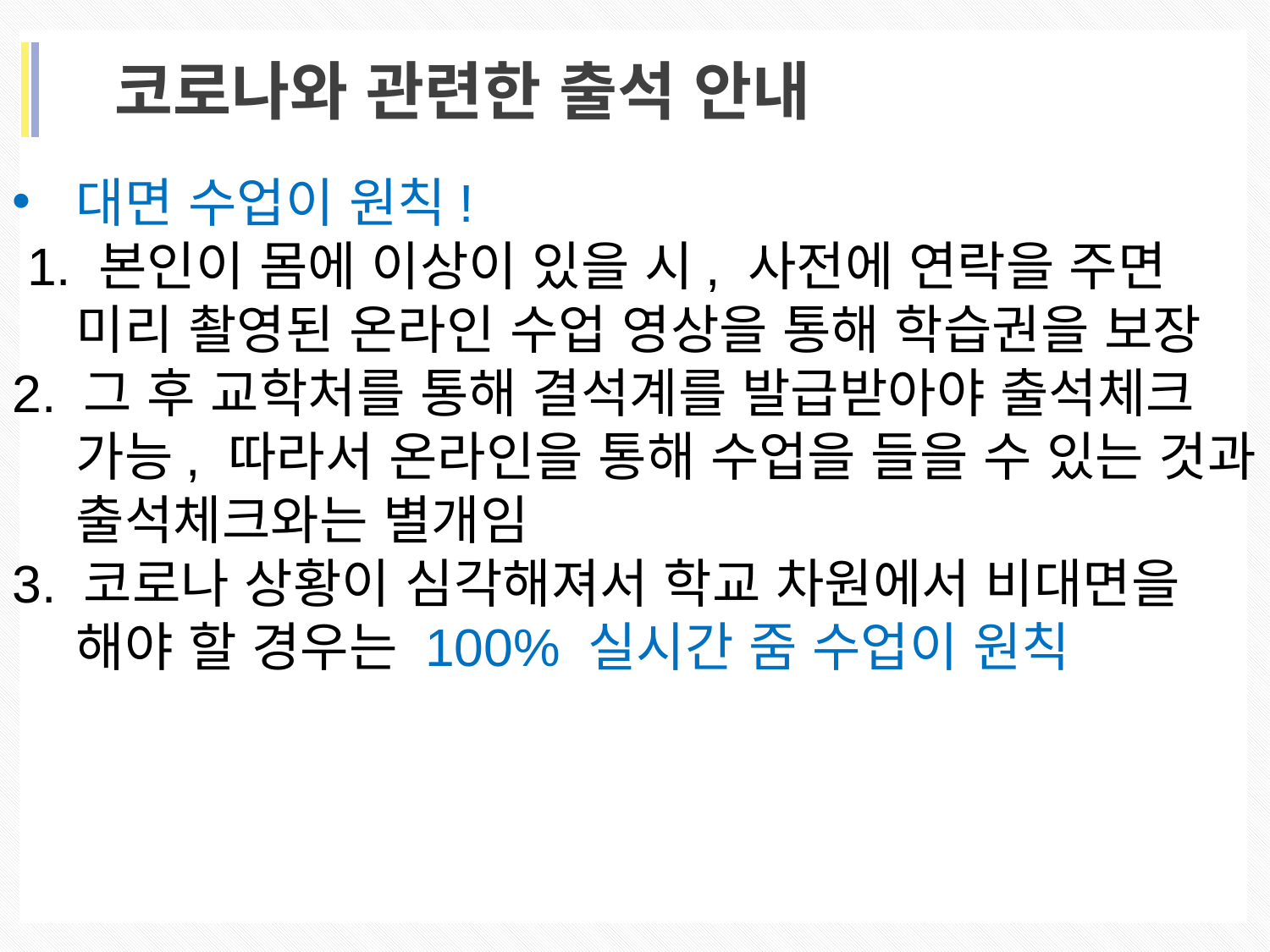

코로나와 관련한 출석 안내
대면 수업이 원칙!
 1. 본인이 몸에 이상이 있을 시, 사전에 연락을 주면 미리 촬영된 온라인 수업 영상을 통해 학습권을 보장
2. 그 후 교학처를 통해 결석계를 발급받아야 출석체크 가능, 따라서 온라인을 통해 수업을 들을 수 있는 것과 출석체크와는 별개임
3. 코로나 상황이 심각해져서 학교 차원에서 비대면을 해야 할 경우는 100% 실시간 줌 수업이 원칙